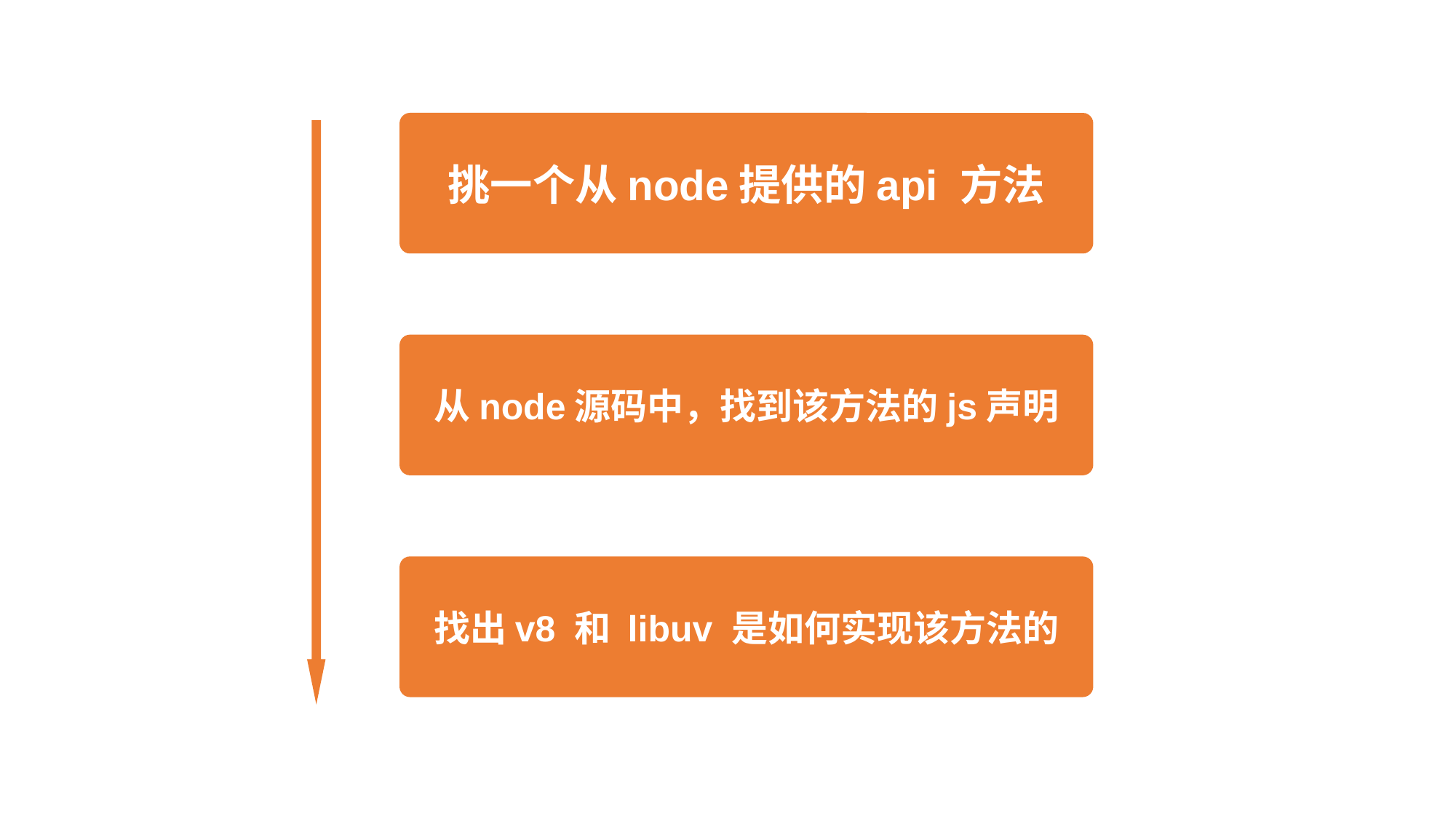

挑一个从node提供的api 方法

从node源码中，找到该方法的js声明
找出v8 和 libuv 是如何实现该方法的